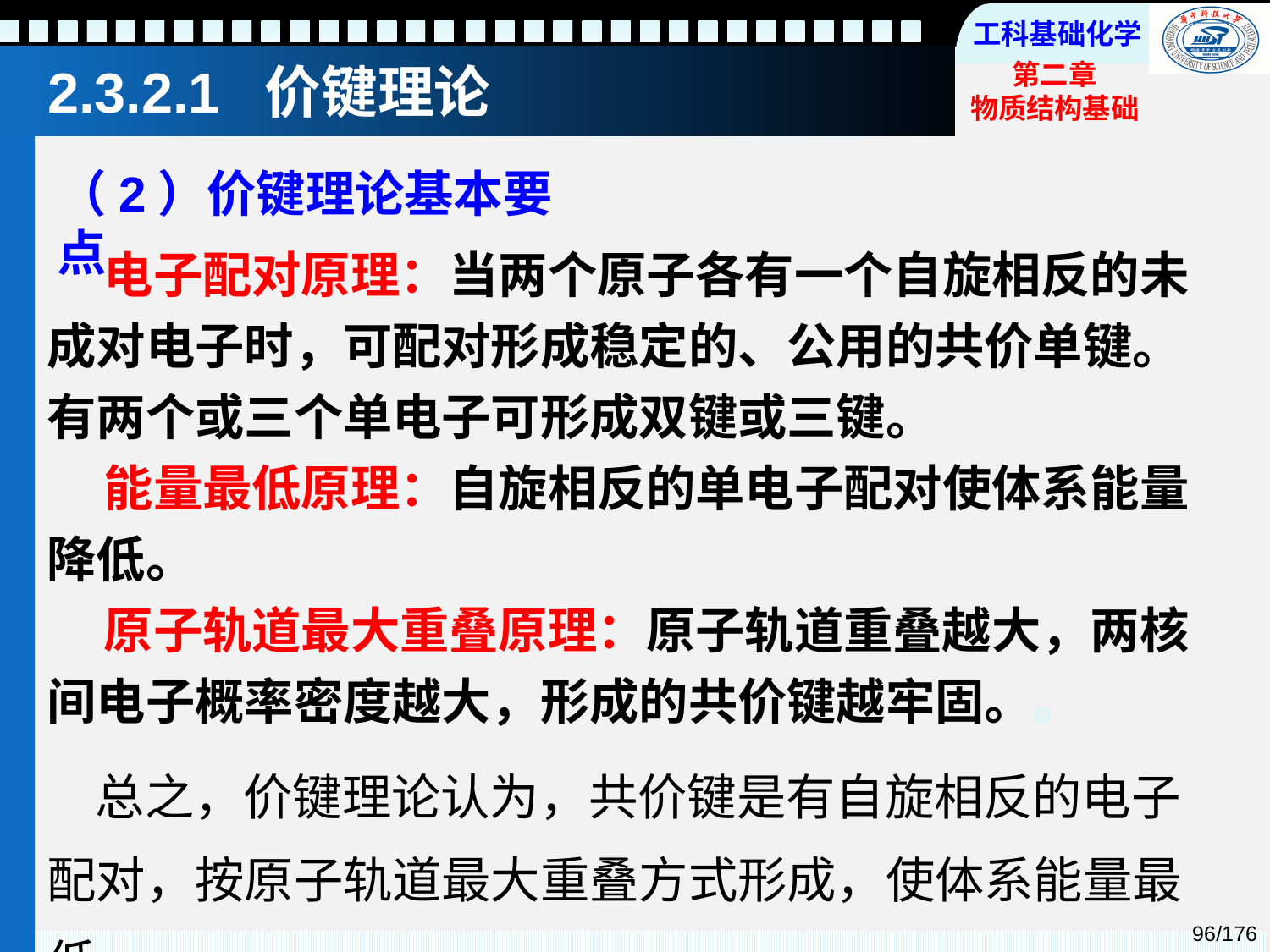

2.3.2.1  价键理论
（2）价键理论基本要点
    电子配对原理：当两个原子各有一个自旋相反的未成对电子时，可配对形成稳定的、公用的共价单键。有两个或三个单电子可形成双键或三键。
    能量最低原理：自旋相反的单电子配对使体系能量降低。
    原子轨道最大重叠原理：原子轨道重叠越大，两核间电子概率密度越大，形成的共价键越牢固。。
    总之，价键理论认为，共价键是有自旋相反的电子配对，按原子轨道最大重叠方式形成，使体系能量最低。